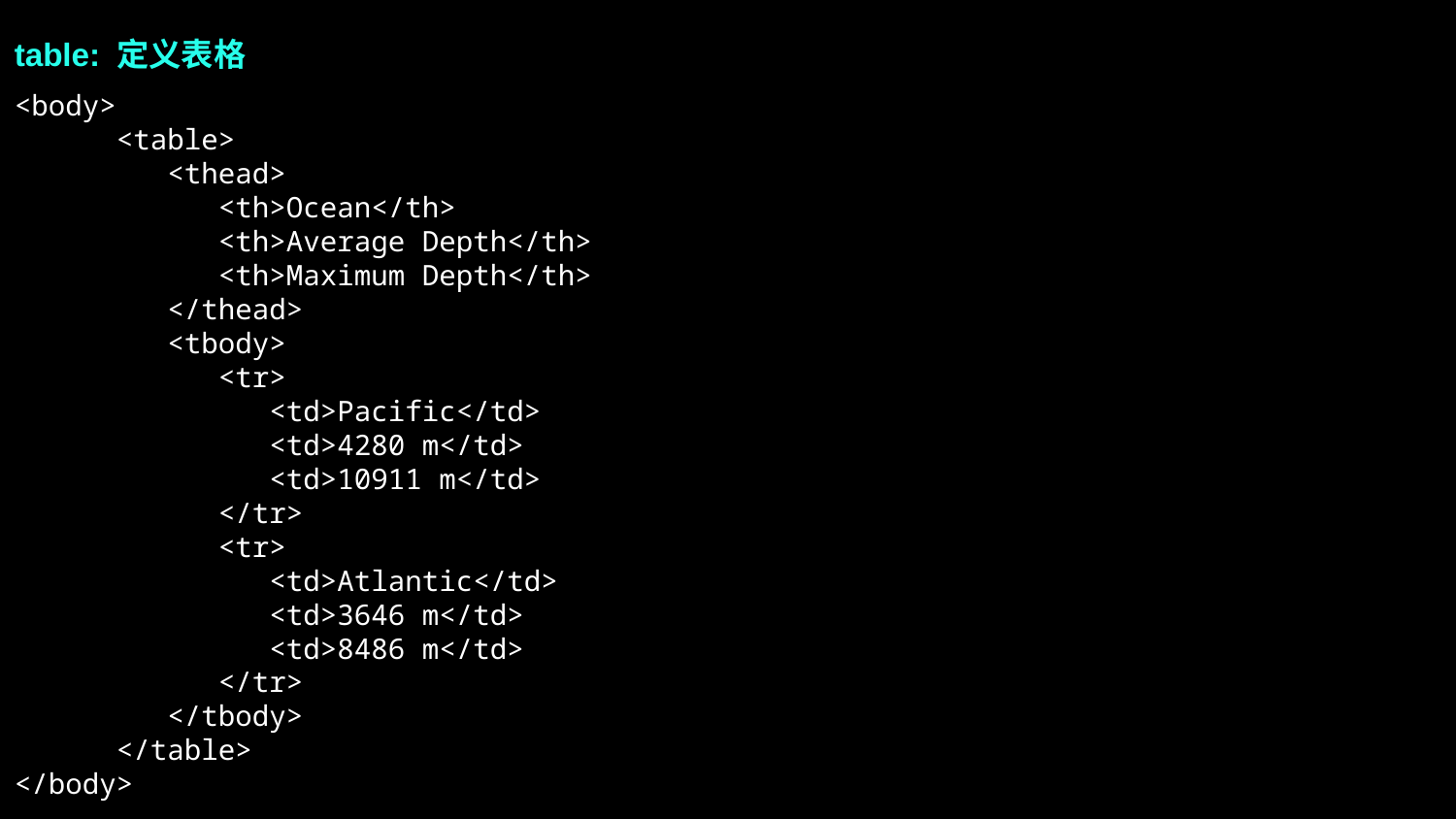

table: 定义表格
<body>
      <table>
         <thead>
            <th>Ocean</th>
            <th>Average Depth</th>
            <th>Maximum Depth</th>
         </thead>
         <tbody>
            <tr>
               <td>Pacific</td>
               <td>4280 m</td>
               <td>10911 m</td>
            </tr>
            <tr>
               <td>Atlantic</td>
               <td>3646 m</td>
               <td>8486 m</td>
            </tr>
         </tbody>
      </table>
</body>